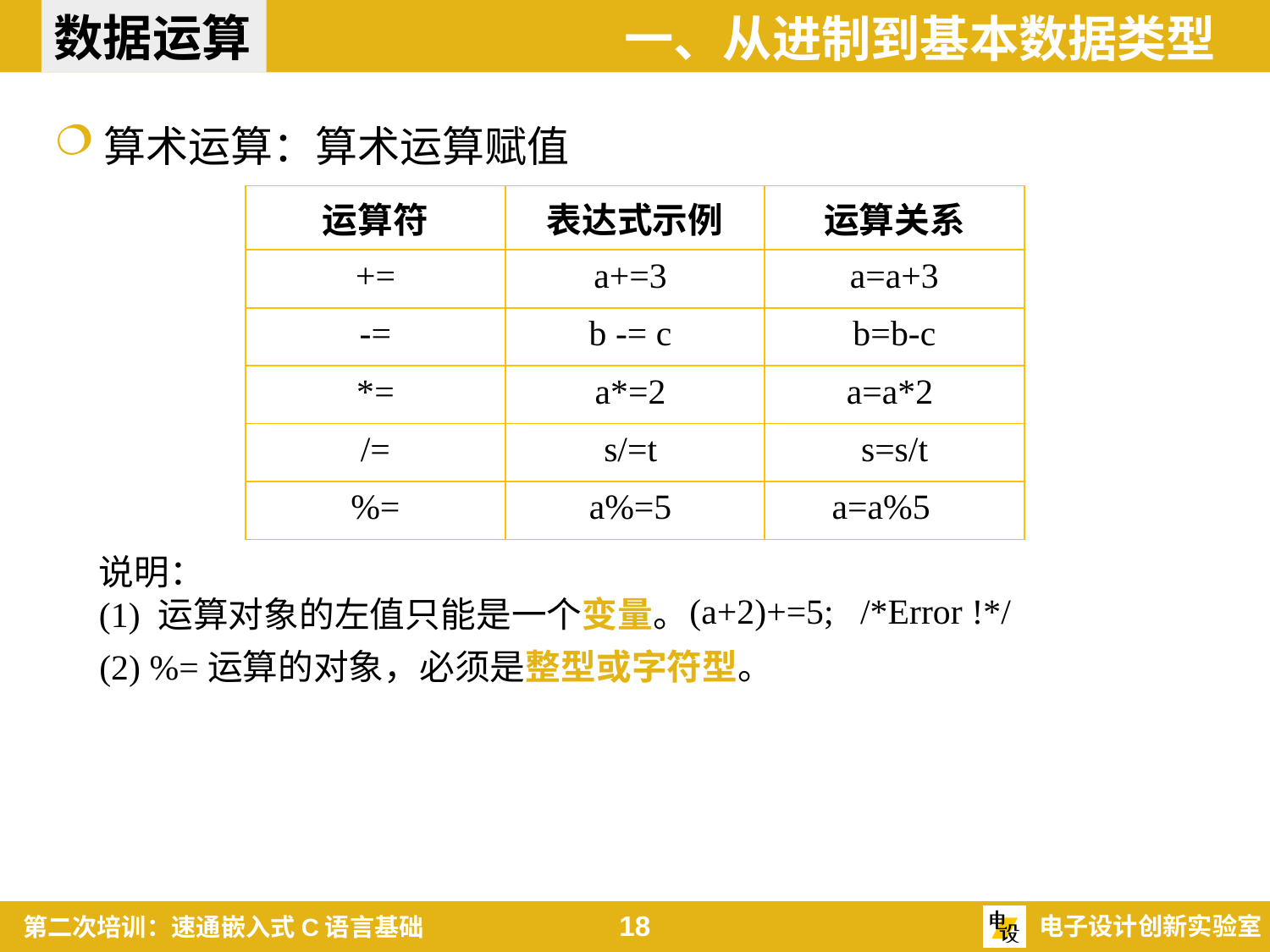

数据运算
一、从进制到基本数据类型
算术运算：算术运算赋值

| 运算符 | 表达式示例 | 运算关系 |
| --- | --- | --- |
| += | a+=3 | a=a+3 |
| -= | b -= c | b=b-c |
| \*= | a\*=2 | a=a\*2 |
| /= | s/=t | s=s/t |
| %= | a%=5 | a=a%5 |
说明：
(1) 运算对象的左值只能是一个变量。
(a+2)+=5;   /*Error !*/
(2) %=运算的对象，必须是整型或字符型。
18